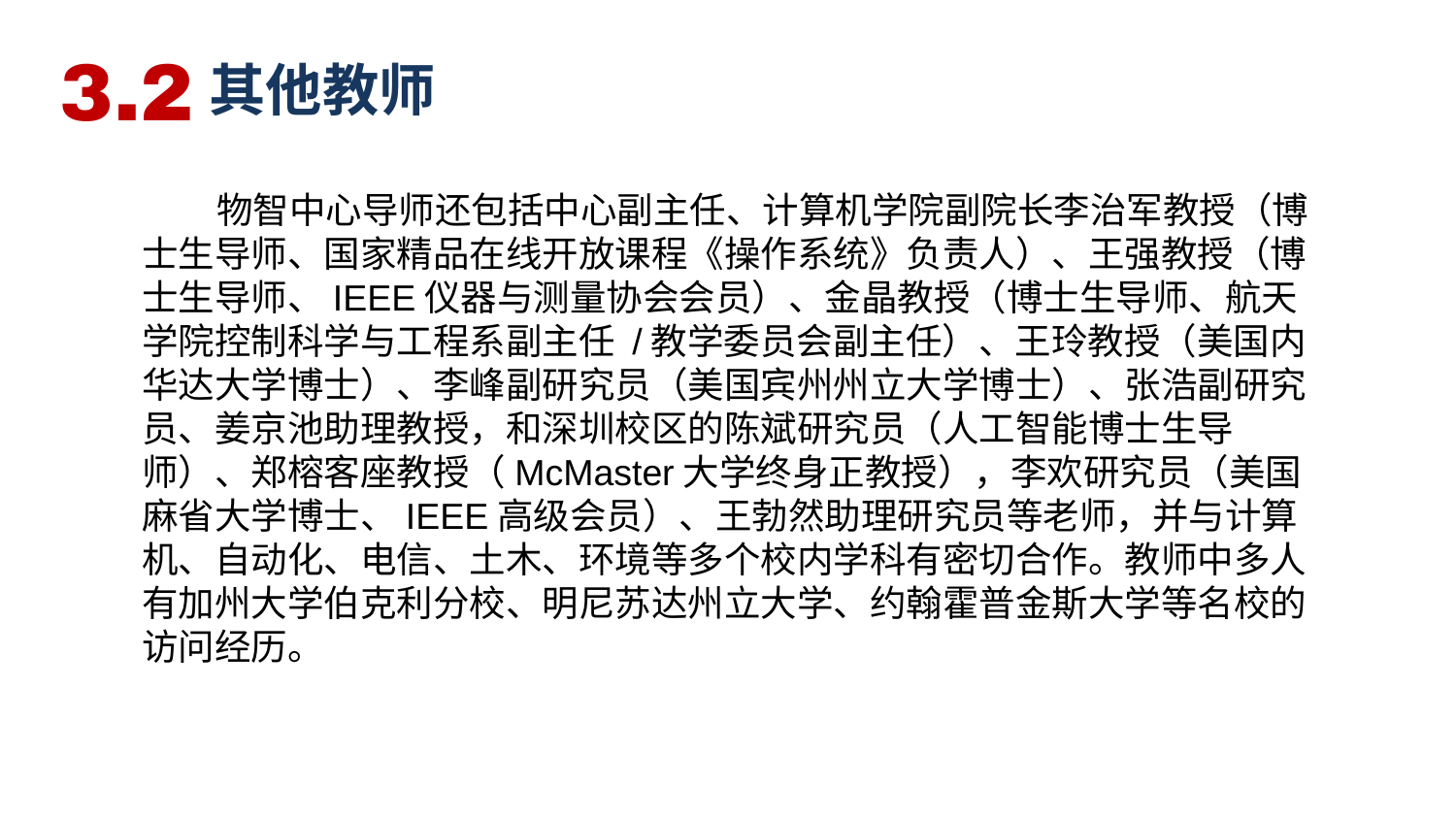

3.2
其他教师
        物智中心导师还包括中心副主任、计算机学院副院长李治军教授（博士生导师、国家精品在线开放课程《操作系统》负责人）、王强教授（博士生导师、IEEE仪器与测量协会会员）、金晶教授（博士生导师、航天学院控制科学与工程系副主任 /教学委员会副主任）、王玲教授（美国内华达大学博士）、李峰副研究员（美国宾州州立大学博士）、张浩副研究员、姜京池助理教授，和深圳校区的陈斌研究员（人工智能博士生导师）、郑榕客座教授（McMaster大学终身正教授），李欢研究员（美国麻省大学博士、IEEE高级会员）、王勃然助理研究员等老师，并与计算机、自动化、电信、土木、环境等多个校内学科有密切合作。教师中多人有加州大学伯克利分校、明尼苏达州立大学、约翰霍普金斯大学等名校的访问经历。